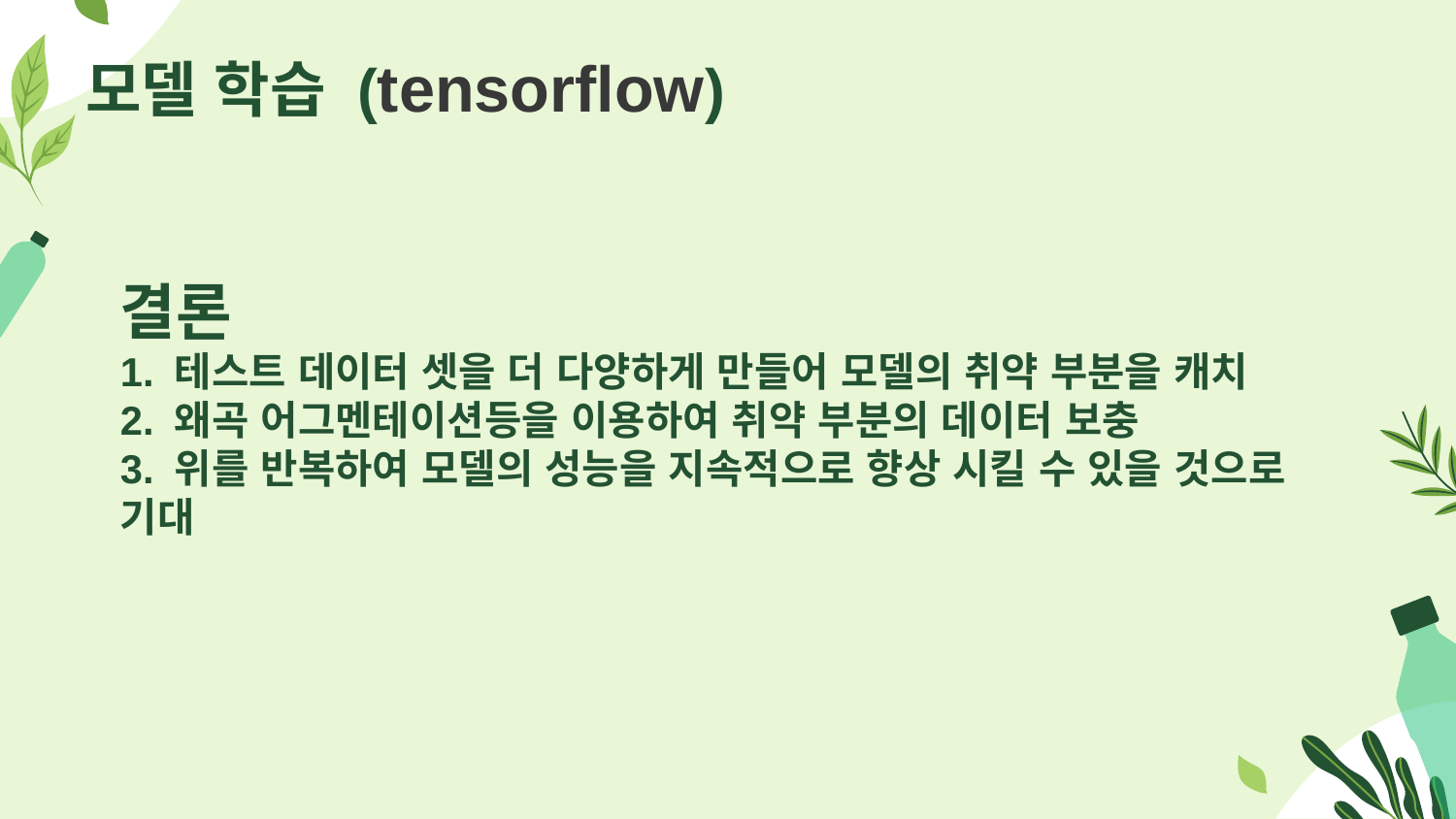

모델 학습 (tensorflow)
# 결론 1. 테스트 데이터 셋을 더 다양하게 만들어 모델의 취약 부분을 캐치 2. 왜곡 어그멘테이션등을 이용하여 취약 부분의 데이터 보충 3. 위를 반복하여 모델의 성능을 지속적으로 향상 시킬 수 있을 것으로 기대